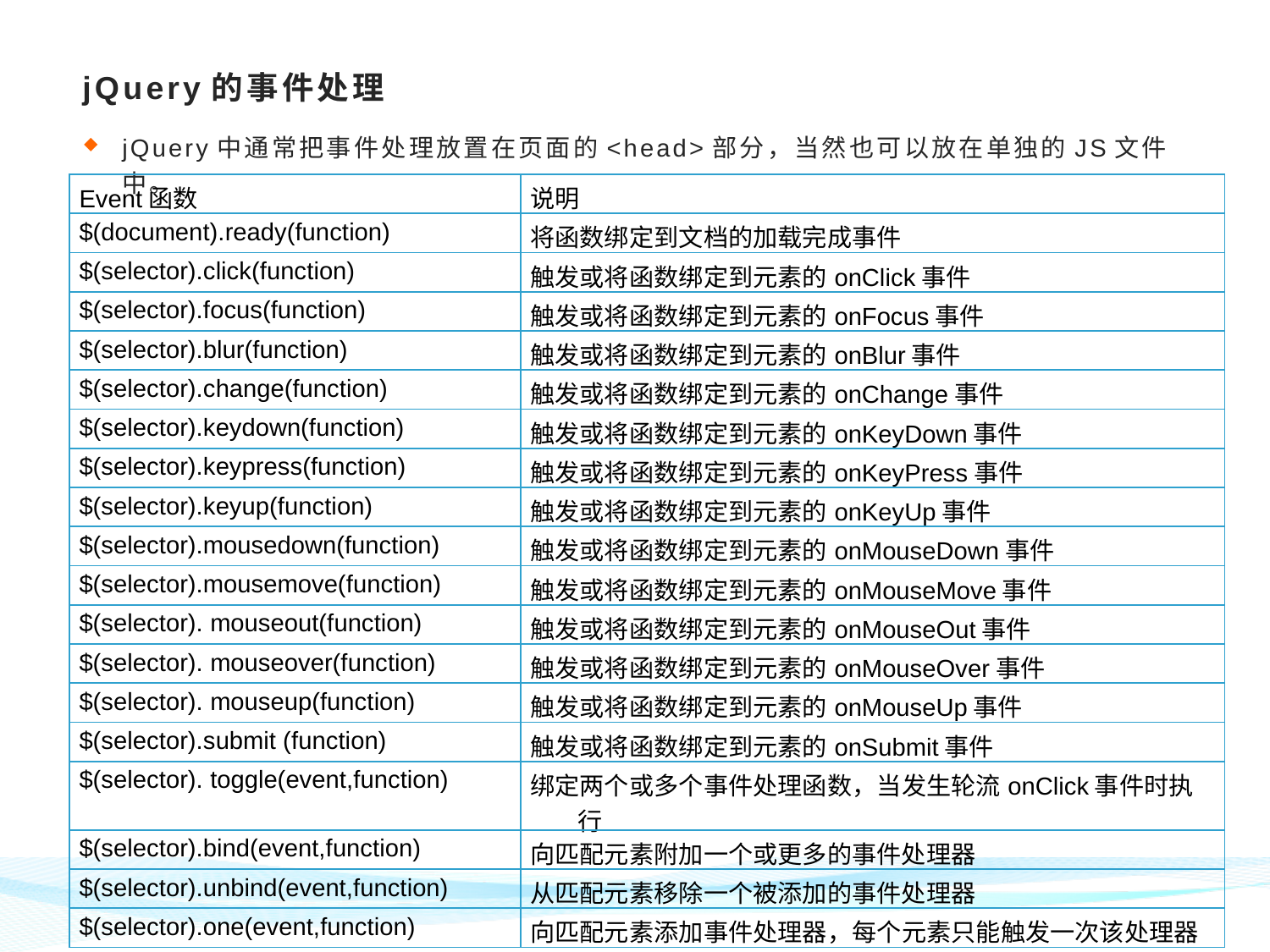

# jQuery的事件处理
jQuery中通常把事件处理放置在页面的<head>部分，当然也可以放在单独的JS文件中。

| Event函数 | 说明 |
| --- | --- |
| $(document).ready(function) | 将函数绑定到文档的加载完成事件 |
| $(selector).click(function) | 触发或将函数绑定到元素的onClick事件 |
| $(selector).focus(function) | 触发或将函数绑定到元素的onFocus事件 |
| $(selector).blur(function) | 触发或将函数绑定到元素的onBlur事件 |
| $(selector).change(function) | 触发或将函数绑定到元素的onChange事件 |
| $(selector).keydown(function) | 触发或将函数绑定到元素的onKeyDown事件 |
| $(selector).keypress(function) | 触发或将函数绑定到元素的onKeyPress事件 |
| $(selector).keyup(function) | 触发或将函数绑定到元素的onKeyUp事件 |
| $(selector).mousedown(function) | 触发或将函数绑定到元素的onMouseDown事件 |
| $(selector).mousemove(function) | 触发或将函数绑定到元素的onMouseMove事件 |
| $(selector). mouseout(function) | 触发或将函数绑定到元素的onMouseOut事件 |
| $(selector). mouseover(function) | 触发或将函数绑定到元素的onMouseOver事件 |
| $(selector). mouseup(function) | 触发或将函数绑定到元素的onMouseUp事件 |
| $(selector).submit (function) | 触发或将函数绑定到元素的onSubmit事件 |
| $(selector). toggle(event,function) | 绑定两个或多个事件处理函数，当发生轮流onClick事件时执行 |
| $(selector).bind(event,function) | 向匹配元素附加一个或更多的事件处理器 |
| $(selector).unbind(event,function) | 从匹配元素移除一个被添加的事件处理器 |
| $(selector).one(event,function) | 向匹配元素添加事件处理器，每个元素只能触发一次该处理器 |
239